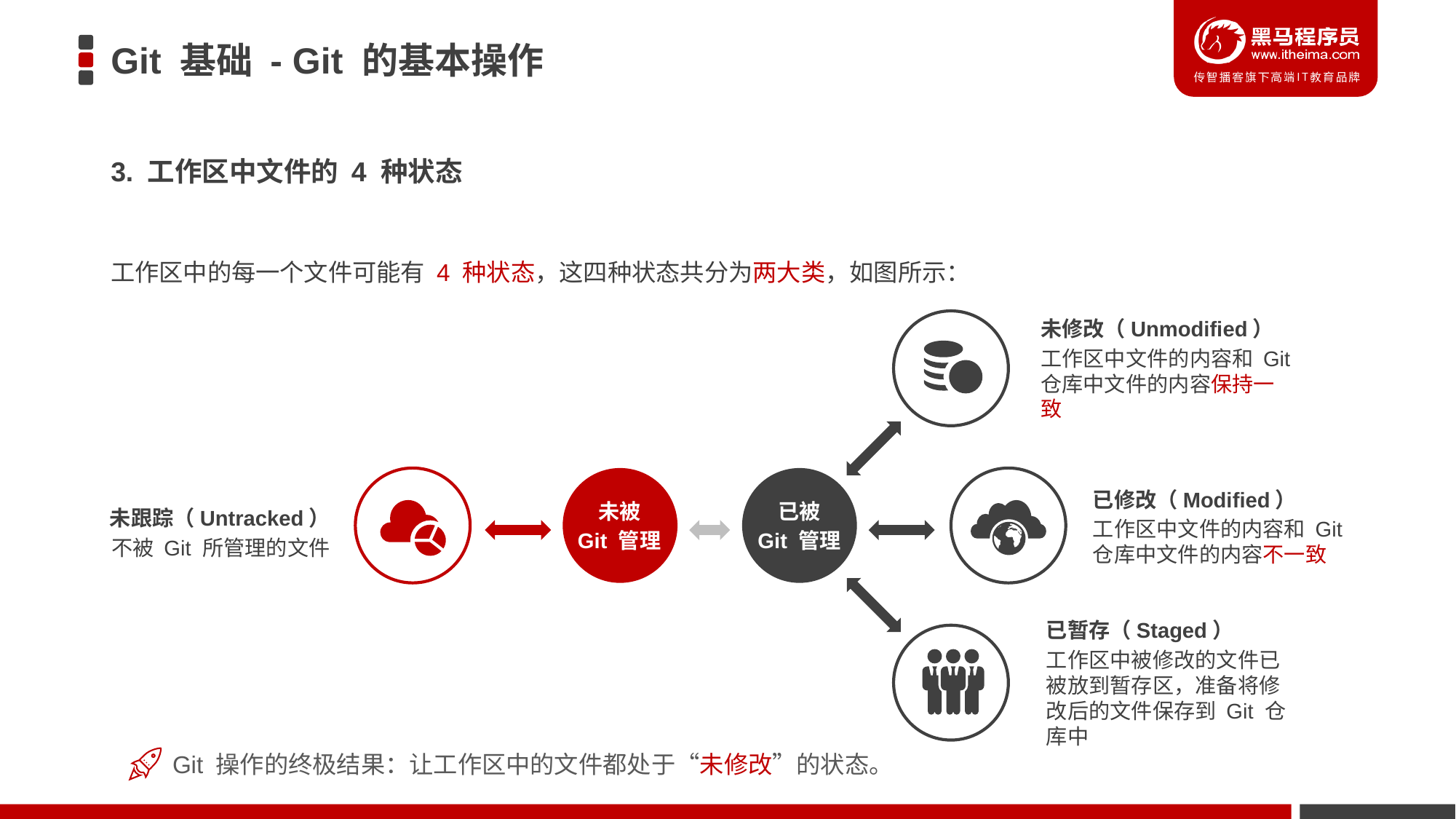

# Git 基础 - Git 的基本操作
3. 工作区中文件的 4 种状态
工作区中的每一个文件可能有 4 种状态，这四种状态共分为两大类，如图所示：

未修改（Unmodified）
工作区中文件的内容和 Git 仓库中文件的内容保持一致

已修改（Modified）
工作区中文件的内容和 Git 仓库中文件的内容不一致
未跟踪（Untracked）
不被 Git 所管理的文件

未被
Git 管理
已被
Git 管理
已暂存（Staged）
工作区中被修改的文件已被放到暂存区，准备将修改后的文件保存到 Git 仓库中
Git 操作的终极结果：让工作区中的文件都处于“未修改”的状态。